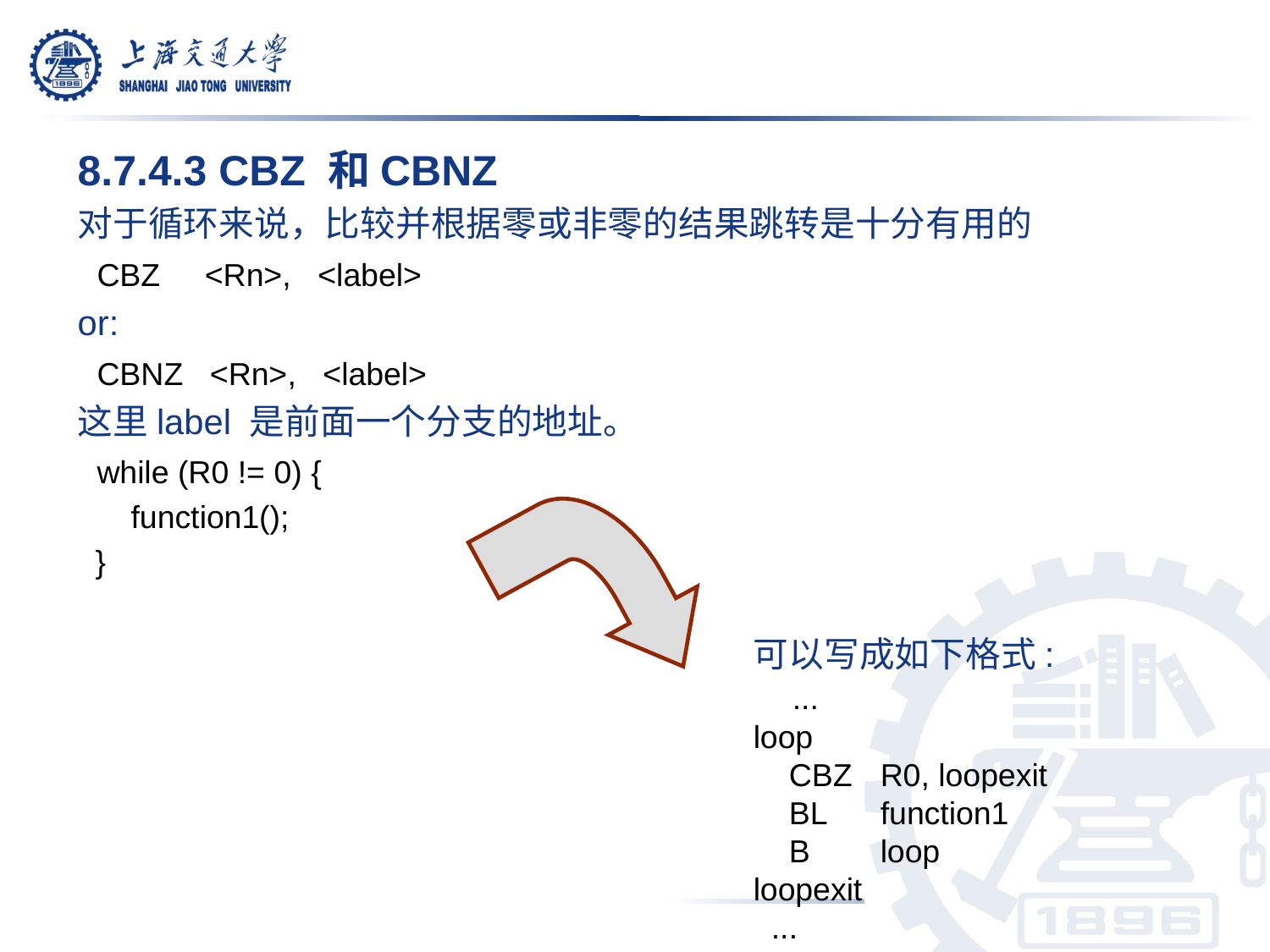

8.7.4.3 CBZ 和CBNZ
对于循环来说，比较并根据零或非零的结果跳转是十分有用的
  CBZ     <Rn>,   <label>
or:
  CBNZ   <Rn>,   <label>
这里label 是前面一个分支的地址。
  while (R0 != 0) {
      function1();
  }

可以写成如下格式:
    ...
loop
    CBZ	R0, loopexit
    BL	function1
    B	loop
loopexit
  ...